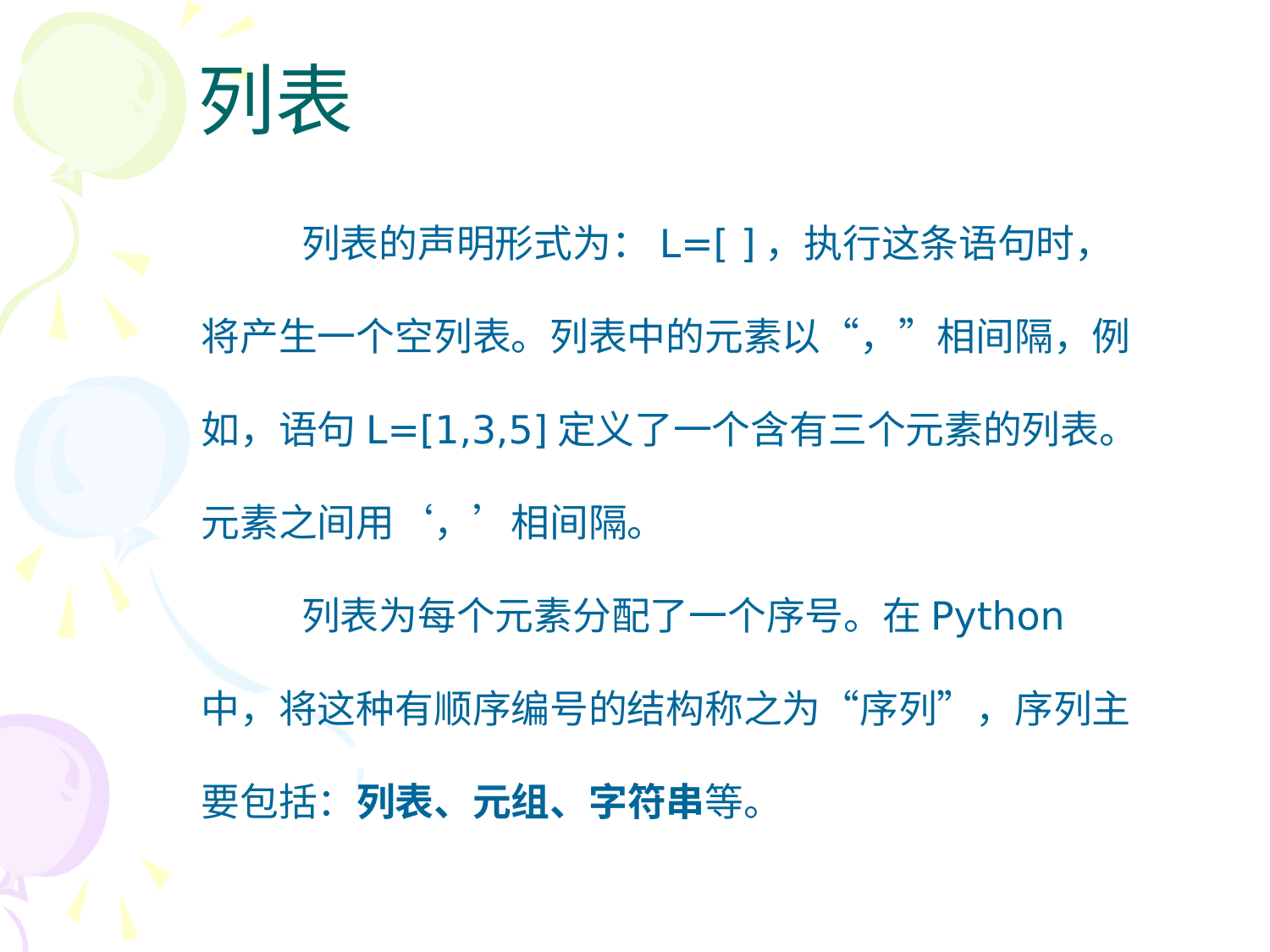

# 列表
列表的声明形式为：L=[ ]，执行这条语句时，将产生一个空列表。列表中的元素以“，”相间隔，例如，语句L=[1,3,5]定义了一个含有三个元素的列表。元素之间用‘，’相间隔。
列表为每个元素分配了一个序号。在Python中，将这种有顺序编号的结构称之为“序列”，序列主要包括：列表、元组、字符串等。